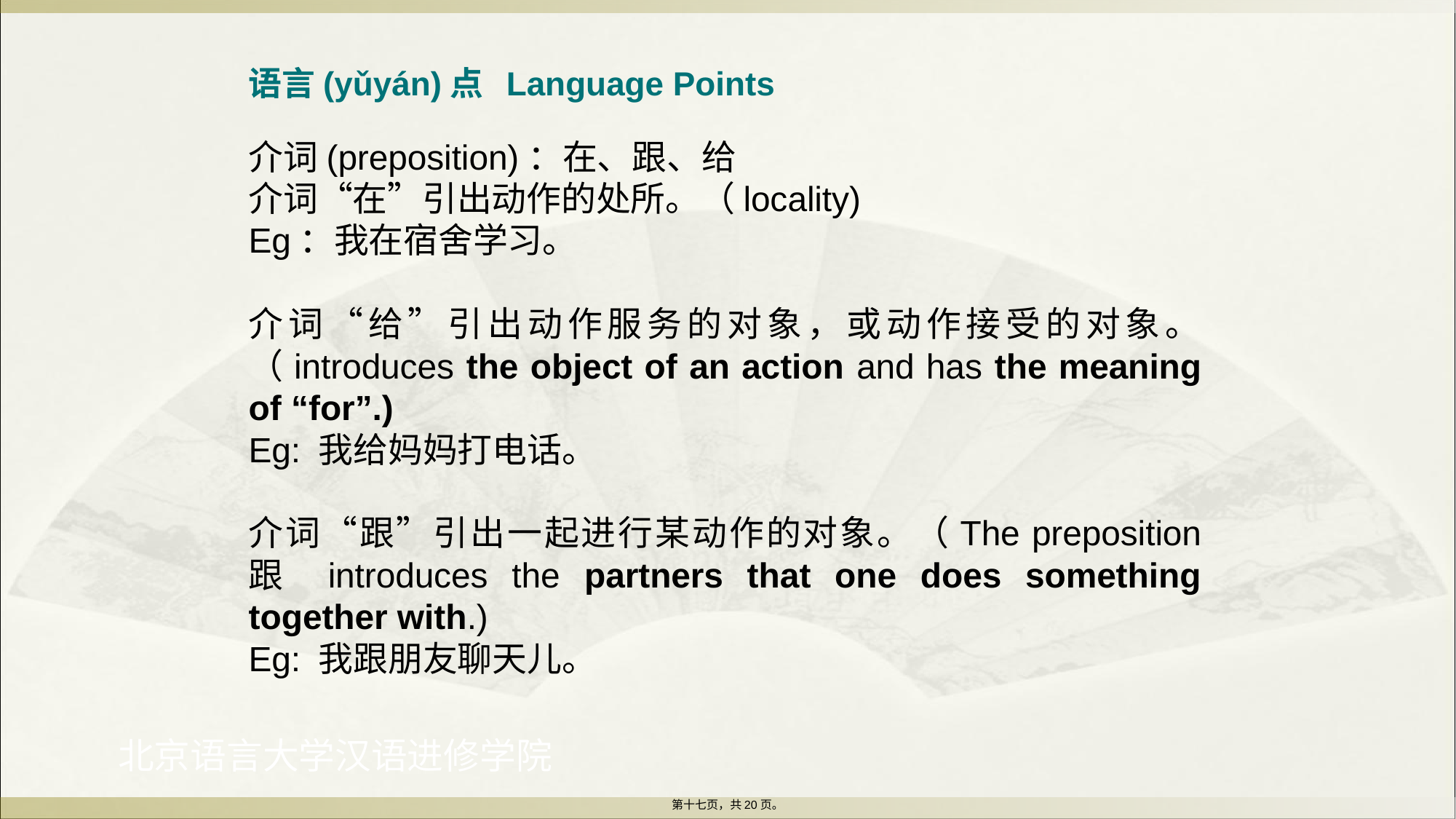

语言(yǔyán)点  Language Points
介词(preposition)：在、跟、给
介词“在”引出动作的处所。（locality)
Eg：我在宿舍学习。

介词“给”引出动作服务的对象，或动作接受的对象。（introduces the object of an action and has the meaning of “for”.)
Eg: 我给妈妈打电话。

介词“跟”引出一起进行某动作的对象。（The preposition 跟 introduces the partners that one does something together with.)
Eg: 我跟朋友聊天儿。

第十七页，共20页。